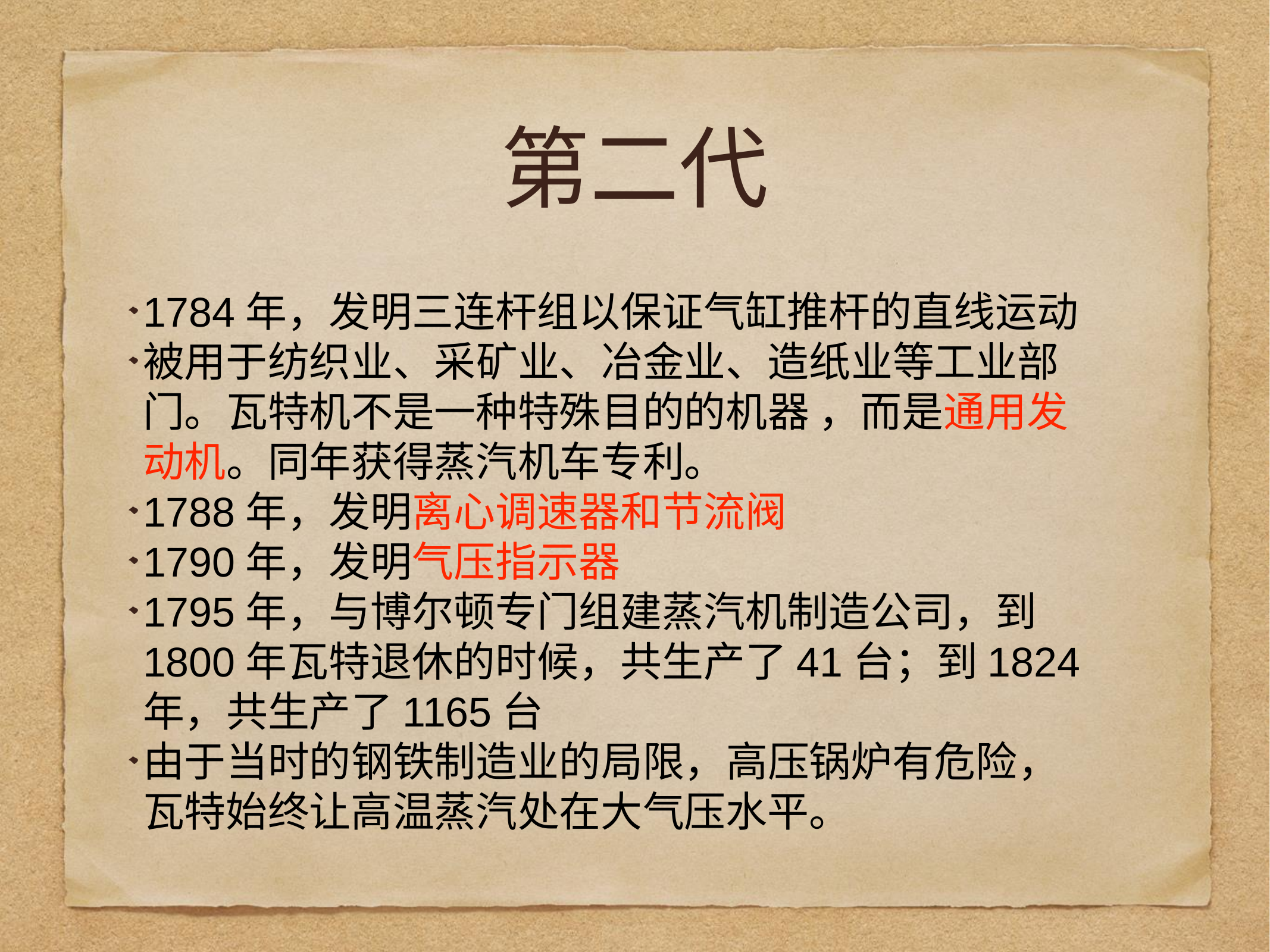

# 第二代
1784年，发明三连杆组以保证气缸推杆的直线运动
被用于纺织业、采矿业、冶金业、造纸业等工业部门。瓦特机不是一种特殊目的的机器 ，而是通用发动机。同年获得蒸汽机车专利。
1788年，发明离心调速器和节流阀
1790年，发明气压指示器
1795年，与博尔顿专门组建蒸汽机制造公司，到1800年瓦特退休的时候，共生产了41台；到1824年，共生产了1165台
由于当时的钢铁制造业的局限，高压锅炉有危险，瓦特始终让高温蒸汽处在大气压水平。